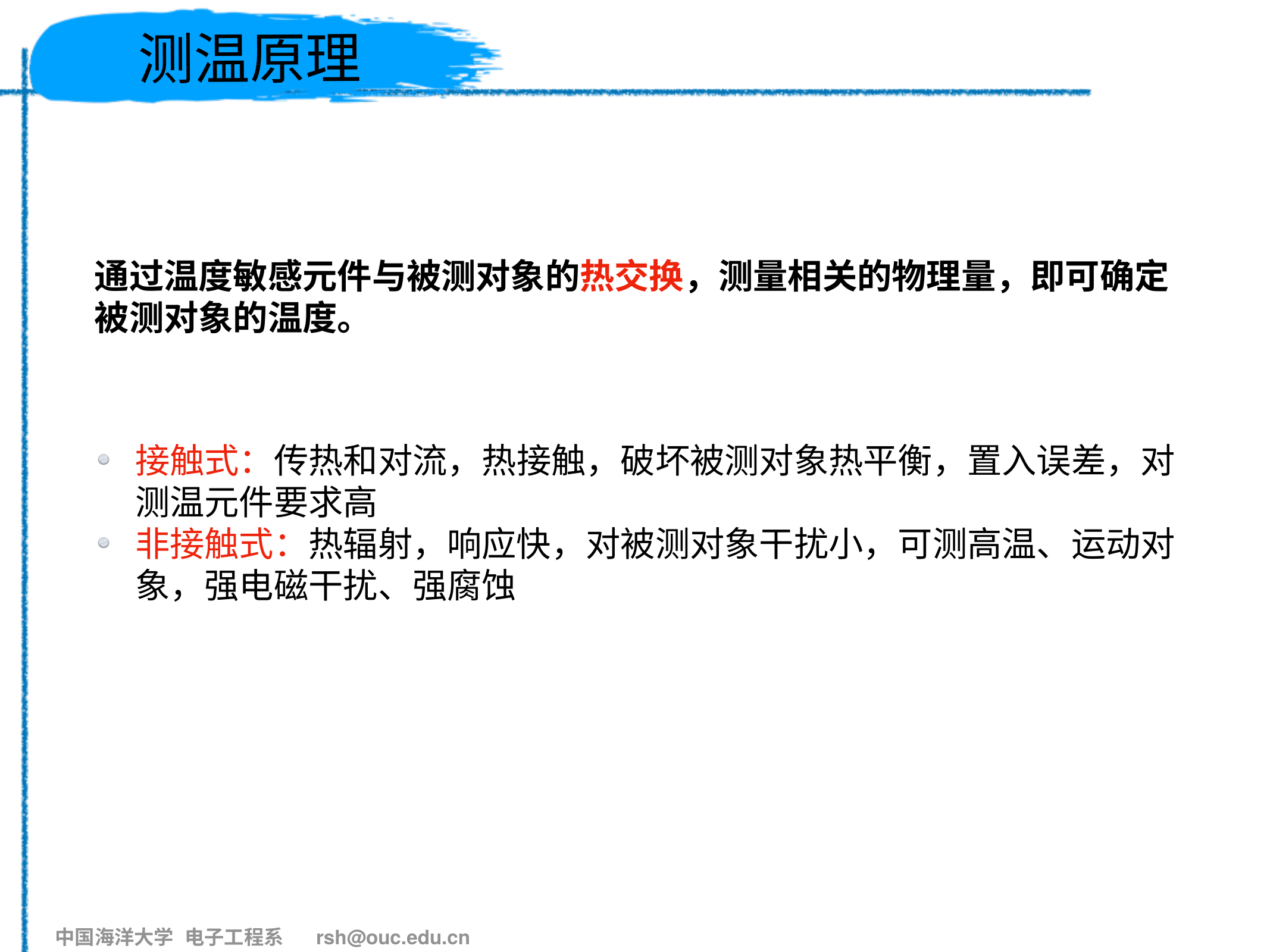

# 测温原理
通过温度敏感元件与被测对象的热交换，测量相关的物理量，即可确定被测对象的温度。
接触式：传热和对流，热接触，破坏被测对象热平衡，置入误差，对测温元件要求高
非接触式：热辐射，响应快，对被测对象干扰小，可测高温、运动对象，强电磁干扰、强腐蚀